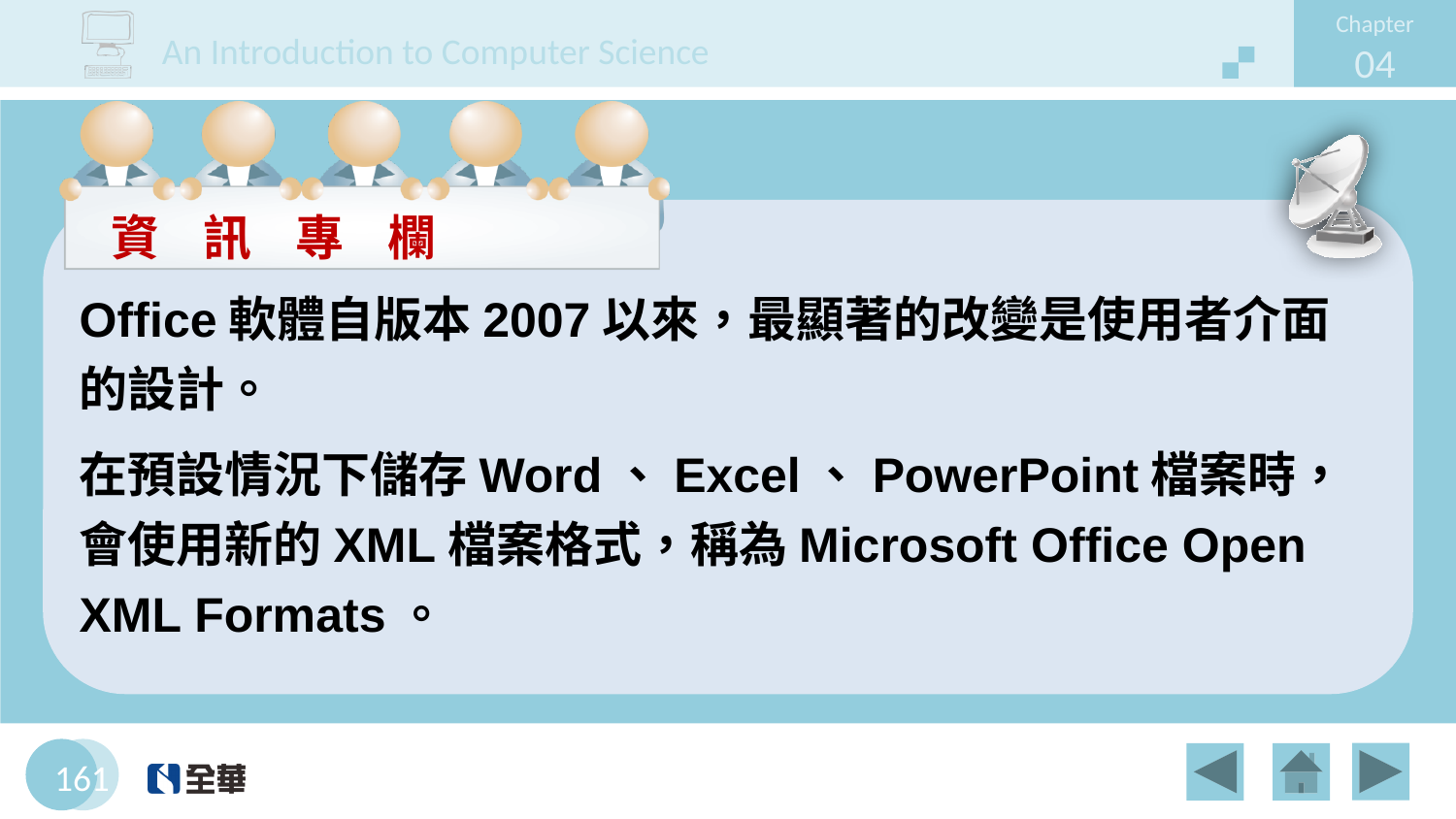

Office軟體自版本2007以來，最顯著的改變是使用者介面的設計。
在預設情況下儲存Word、Excel、PowerPoint檔案時，會使用新的XML檔案格式，稱為Microsoft Office Open XML Formats。